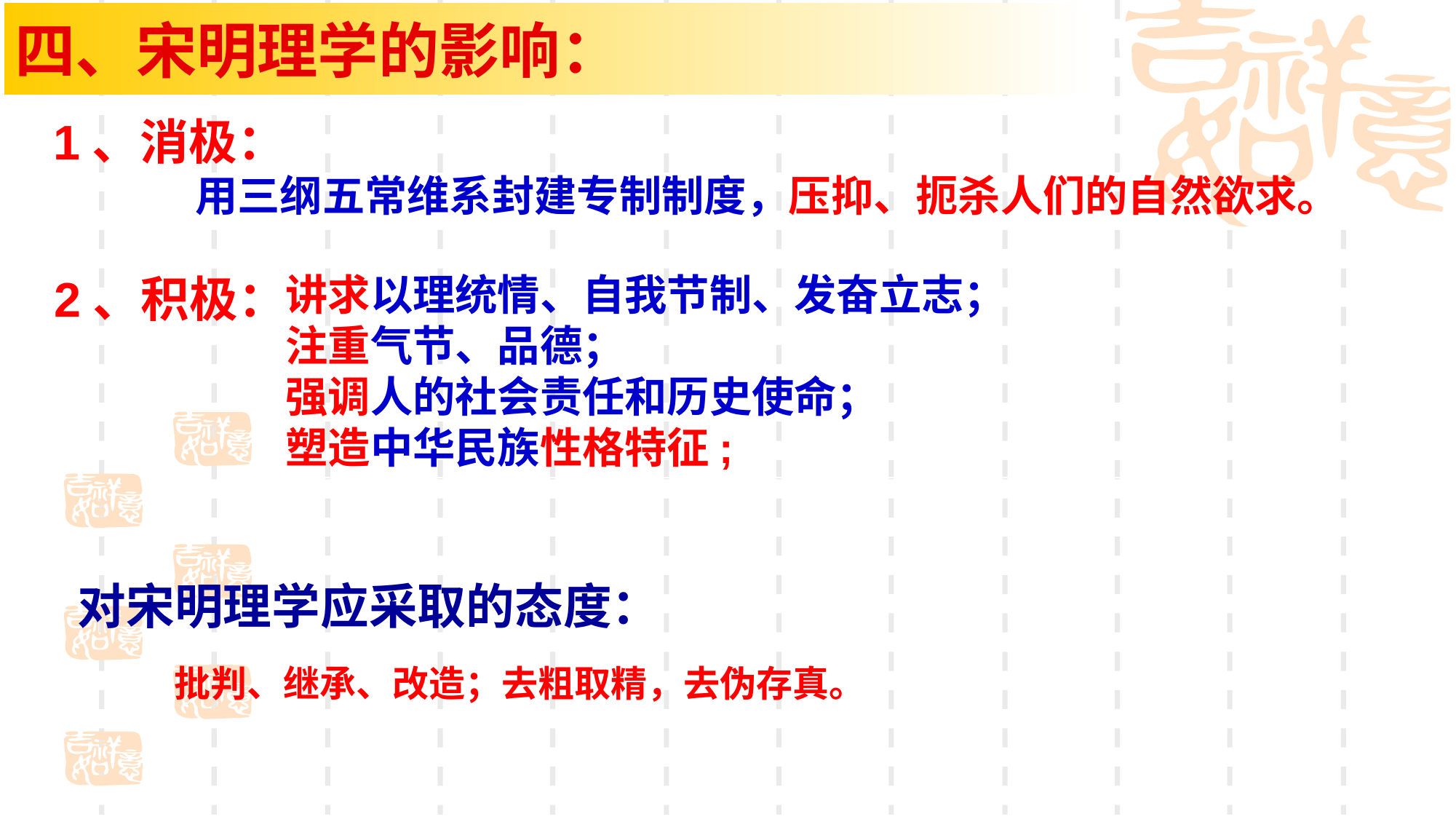

四、宋明理学的影响：
1、消极：
       用三纲五常维系封建专制制度，压抑、扼杀人们的自然欲求。
2、积极：
讲求以理统情、自我节制、发奋立志；
注重气节、品德；
强调人的社会责任和历史使命；
塑造中华民族性格特征;

对宋明理学应采取的态度：
批判、继承、改造；去粗取精，去伪存真。